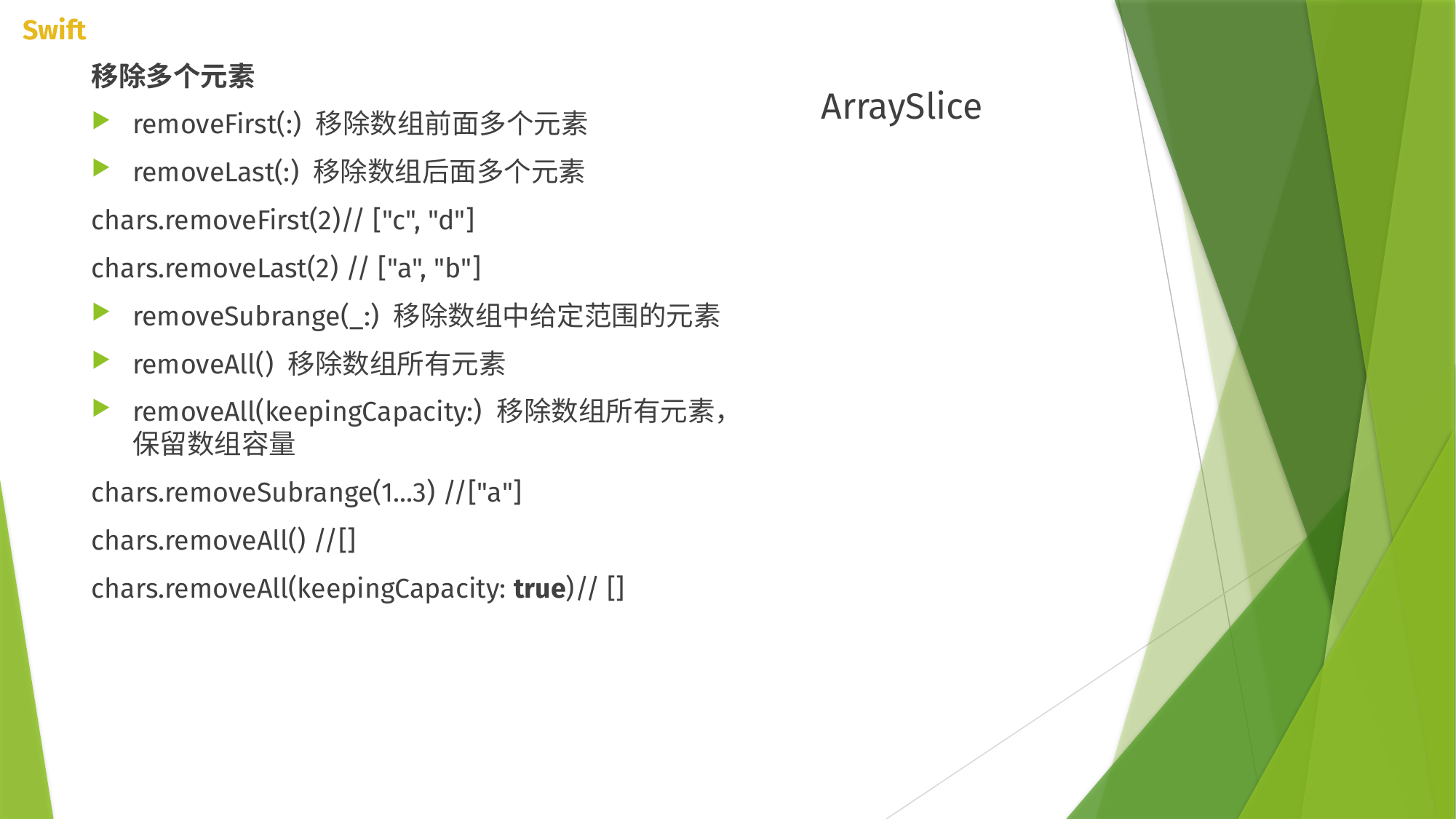

移除多个元素
removeFirst(:) 移除数组前面多个元素
removeLast(:) 移除数组后面多个元素
chars.removeFirst(2)// ["c", "d"]
chars.removeLast(2) // ["a", "b"]
removeSubrange(_:) 移除数组中给定范围的元素
removeAll() 移除数组所有元素
removeAll(keepingCapacity:) 移除数组所有元素，保留数组容量
chars.removeSubrange(1...3) //["a"]
chars.removeAll() //[]
chars.removeAll(keepingCapacity: true)// []

ArraySlice